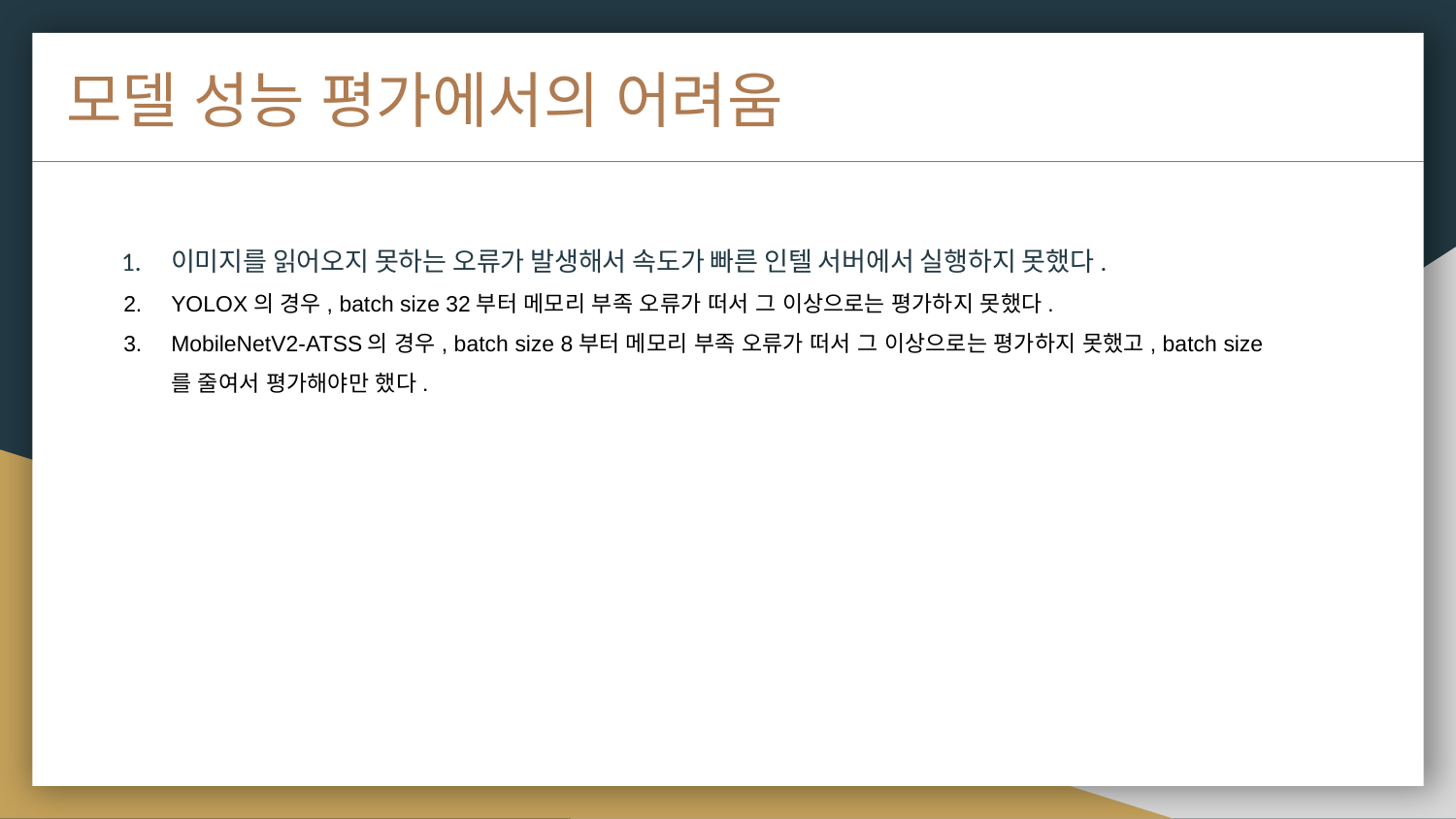

모델 성능 평가에서의 어려움
이미지를 읽어오지 못하는 오류가 발생해서 속도가 빠른 인텔 서버에서 실행하지 못했다.
YOLOX의 경우, batch size 32부터 메모리 부족 오류가 떠서 그 이상으로는 평가하지 못했다.
MobileNetV2-ATSS의 경우, batch size 8부터 메모리 부족 오류가 떠서 그 이상으로는 평가하지 못했고, batch size를 줄여서 평가해야만 했다.